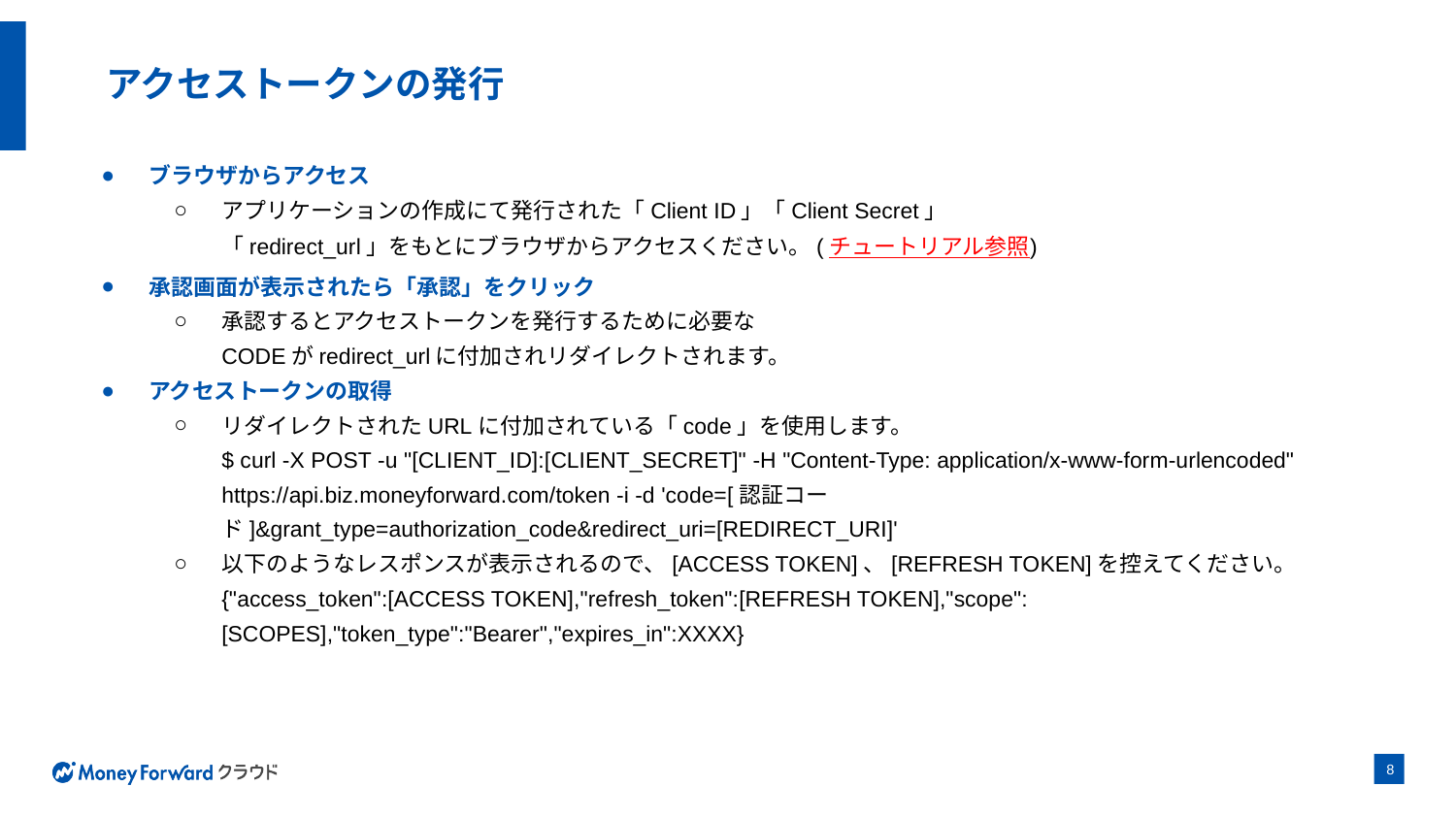

# アクセストークンの発行
ブラウザからアクセス
アプリケーションの作成にて発行された「Client ID」「Client Secret」
「redirect_url」をもとにブラウザからアクセスください。(チュートリアル参照)
承認画面が表示されたら「承認」をクリック
承認するとアクセストークンを発行するために必要な
CODEがredirect_urlに付加されリダイレクトされます。
アクセストークンの取得
リダイレクトされたURLに付加されている「code」を使用します。
$ curl -X POST -u "[CLIENT_ID]:[CLIENT_SECRET]" -H "Content-Type: application/x-www-form-urlencoded" https://api.biz.moneyforward.com/token -i -d 'code=[認証コード]&grant_type=authorization_code&redirect_uri=[REDIRECT_URI]'
以下のようなレスポンスが表示されるので、[ACCESS TOKEN]、[REFRESH TOKEN]を控えてください。
{"access_token":[ACCESS TOKEN],"refresh_token":[REFRESH TOKEN],"scope":[SCOPES],"token_type":"Bearer","expires_in":XXXX}
8